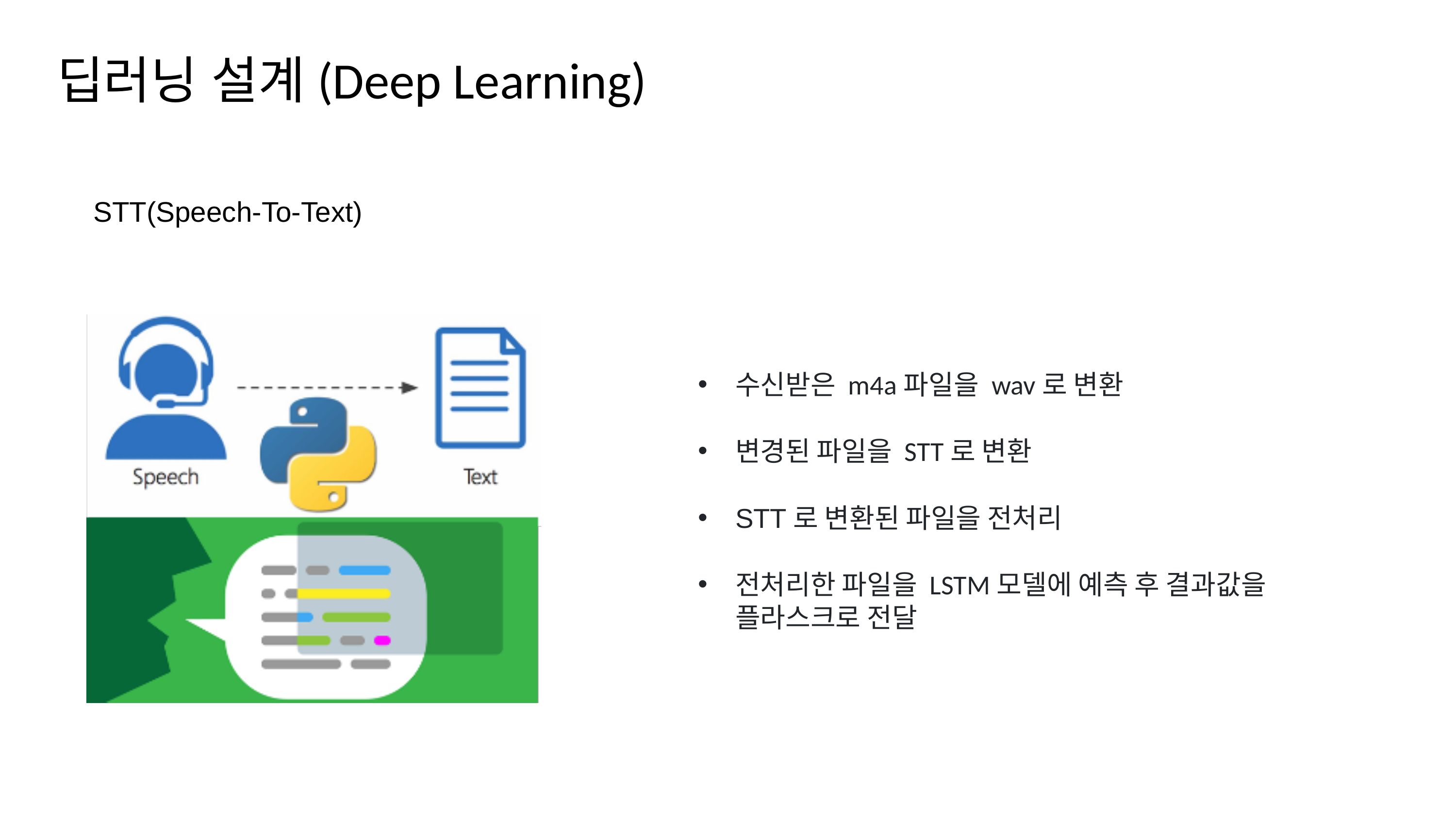

딥러닝 설계(Deep Learning)
STT(Speech-To-Text)

수신받은 m4a파일을 wav로 변환

변경된 파일을 STT로 변환

STT로 변환된 파일을 전처리

전처리한 파일을 LSTM모델에 예측 후 결과값을 플라스크로 전달